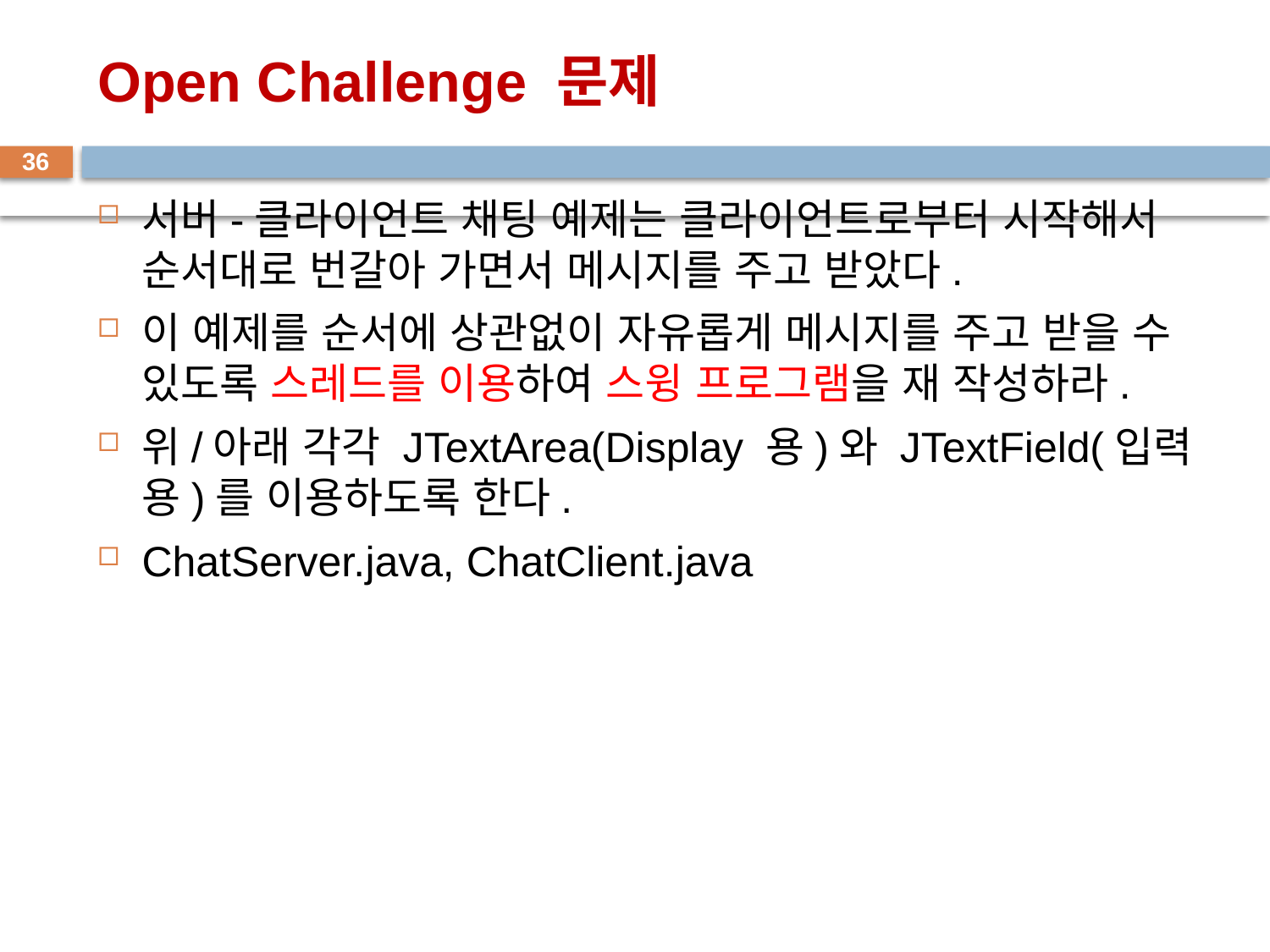

# Open Challenge 문제
36
서버-클라이언트 채팅 예제는 클라이언트로부터 시작해서 순서대로 번갈아 가면서 메시지를 주고 받았다.
이 예제를 순서에 상관없이 자유롭게 메시지를 주고 받을 수 있도록 스레드를 이용하여 스윙 프로그램을 재 작성하라.
위/아래 각각 JTextArea(Display 용)와 JTextField(입력 용)를 이용하도록 한다.
ChatServer.java, ChatClient.java